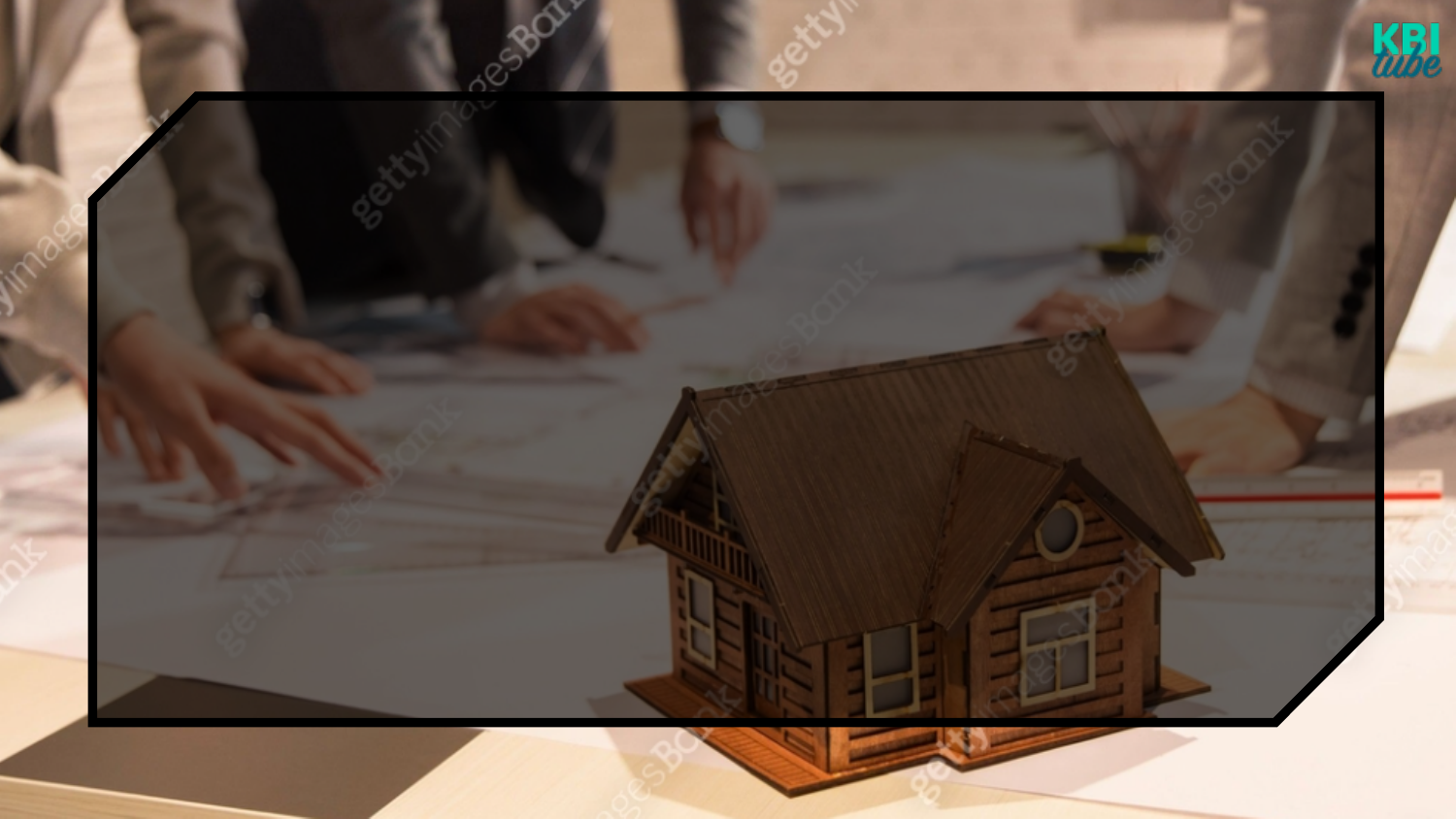

01_02
본학습

BGM+모션그래픽

소주제 1 간지
지역주택조합의 사업 절차
#